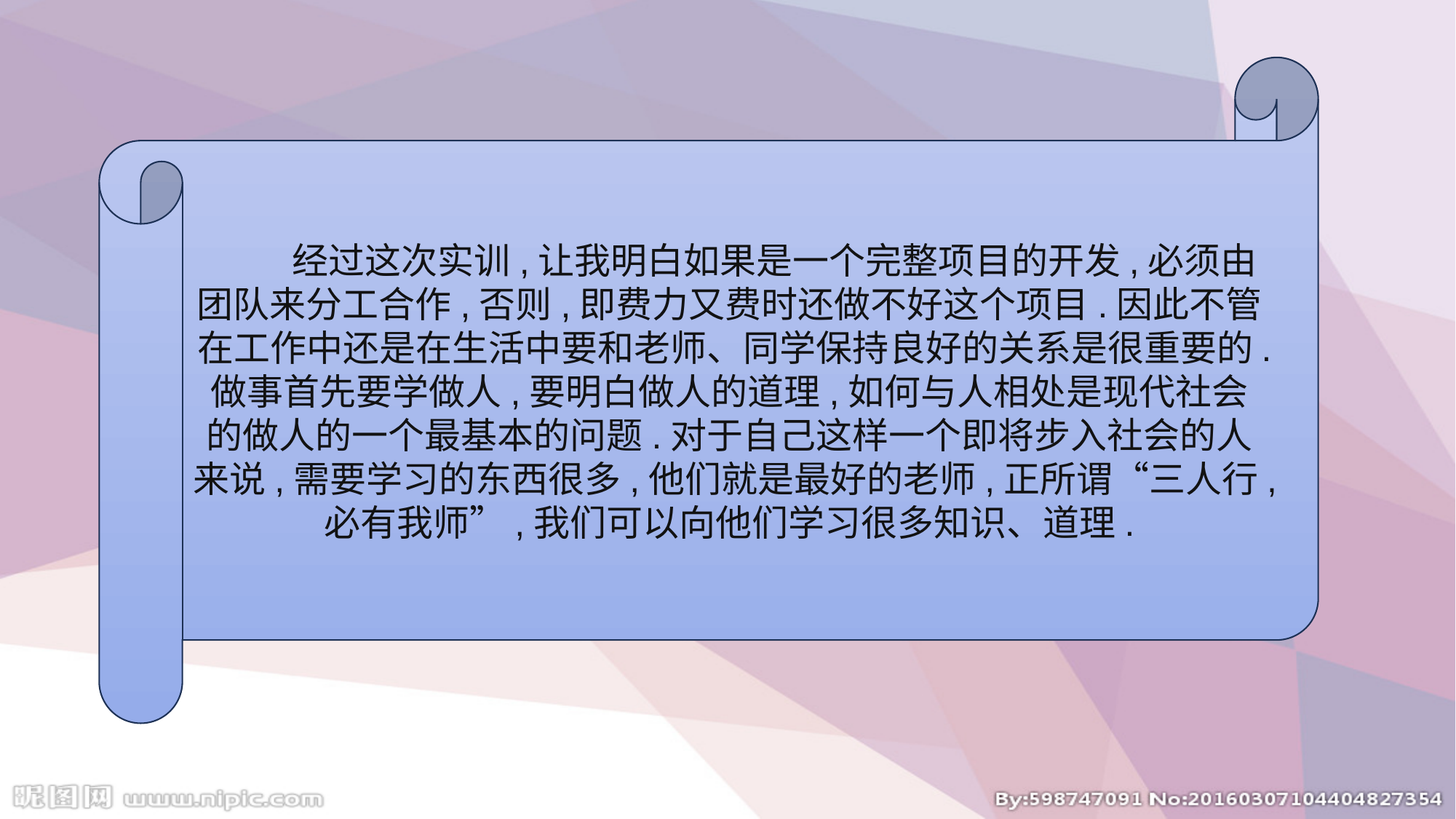

经过这次实训,让我明白如果是一个完整项目的开发,必须由团队来分工合作,否则,即费力又费时还做不好这个项目.因此不管在工作中还是在生活中要和老师、同学保持良好的关系是很重要的.做事首先要学做人,要明白做人的道理,如何与人相处是现代社会的做人的一个最基本的问题.对于自己这样一个即将步入社会的人来说,需要学习的东西很多,他们就是最好的老师,正所谓“三人行,必有我师”,我们可以向他们学习很多知识、道理.